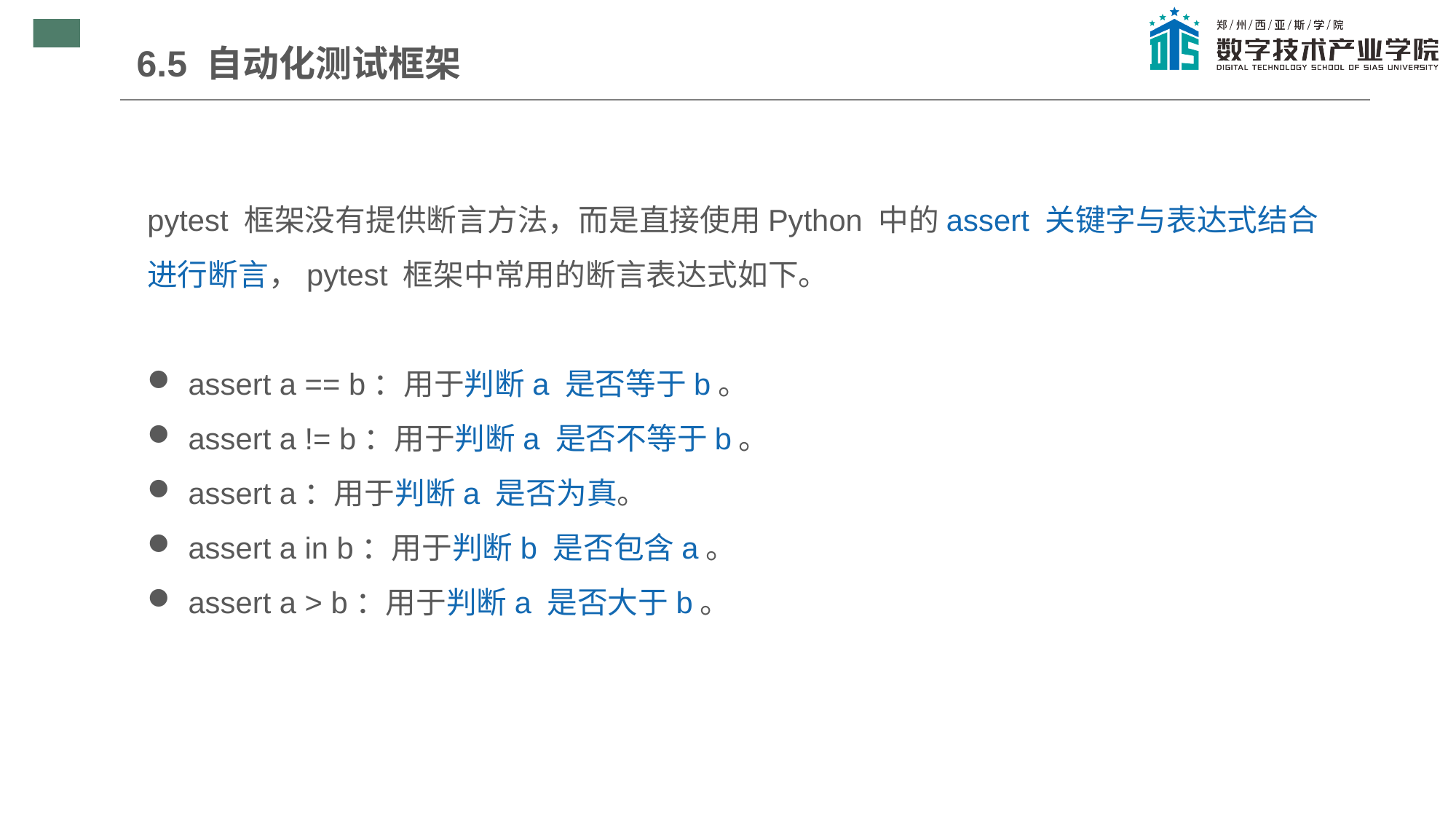

6.5 自动化测试框架
pytest 框架没有提供断言方法，而是直接使用Python 中的assert 关键字与表达式结合进行断言，pytest 框架中常用的断言表达式如下。

assert a == b：用于判断a 是否等于b。
assert a != b：用于判断a 是否不等于b。
assert a：用于判断a 是否为真。
assert a in b：用于判断b 是否包含a。
assert a > b：用于判断a 是否大于b。